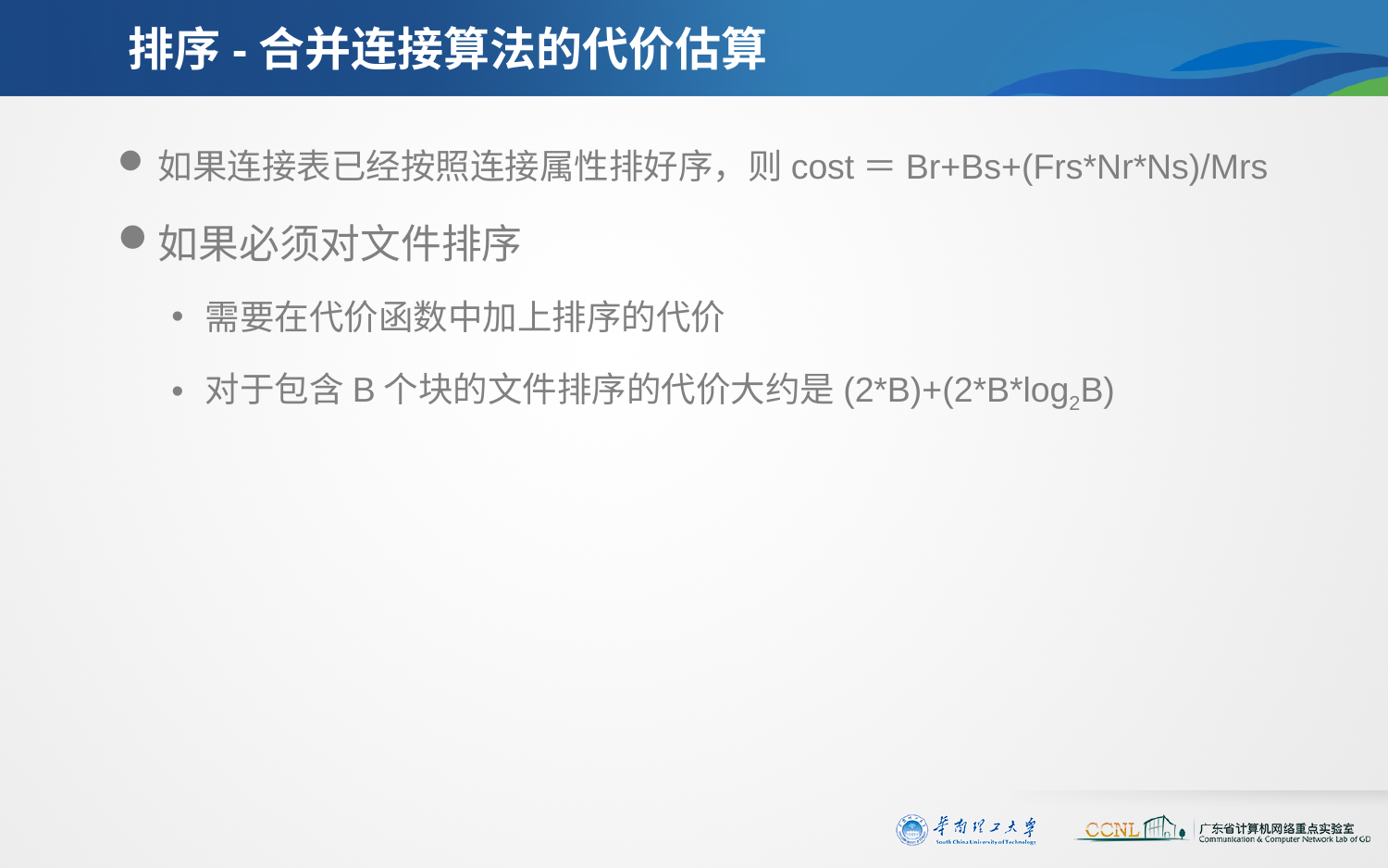

# 排序-合并连接算法的代价估算
如果连接表已经按照连接属性排好序，则cost＝Br+Bs+(Frs*Nr*Ns)/Mrs
如果必须对文件排序
需要在代价函数中加上排序的代价
对于包含B个块的文件排序的代价大约是(2*B)+(2*B*log2B)